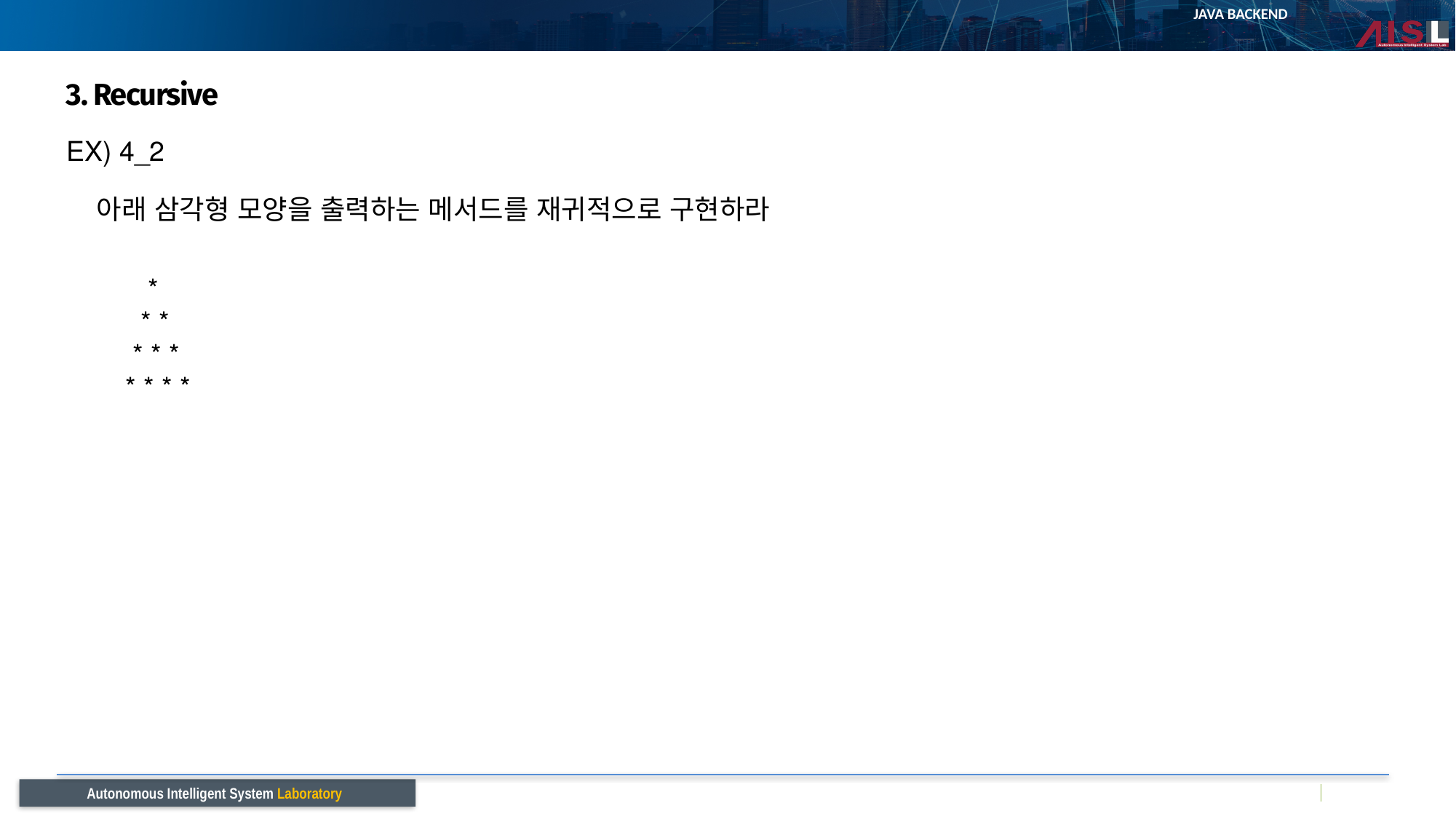

# 3. Recursive
EX) 4_2
아래 삼각형 모양을 출력하는 메서드를 재귀적으로 구현하라
   *
  * *
 * * *
* * * *